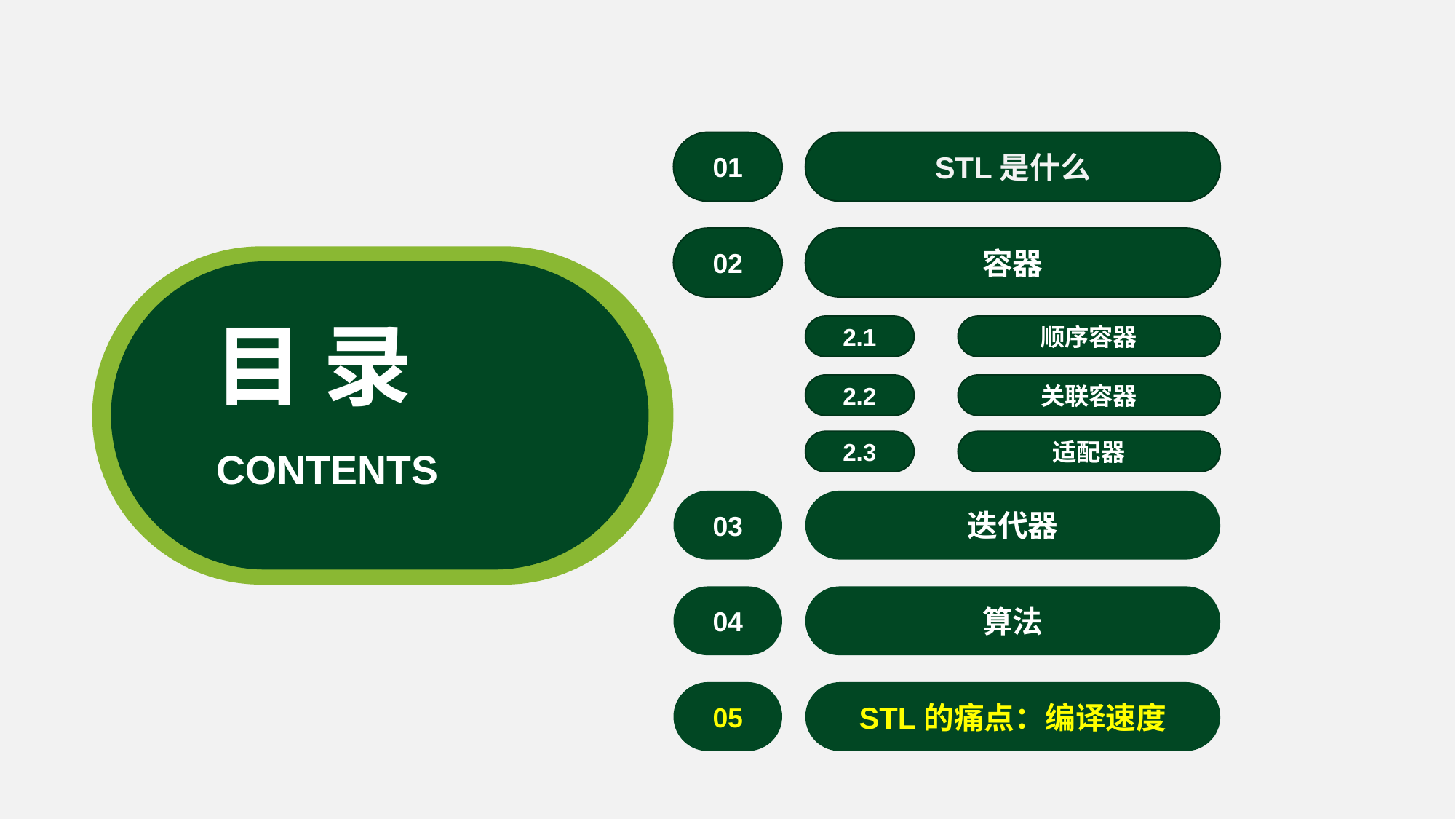

01
STL是什么
02
容器

目 录
2.1
顺序容器
2.2
关联容器
2.3
适配器
CONTENTS
03
迭代器
04
算法
05
STL的痛点：编译速度